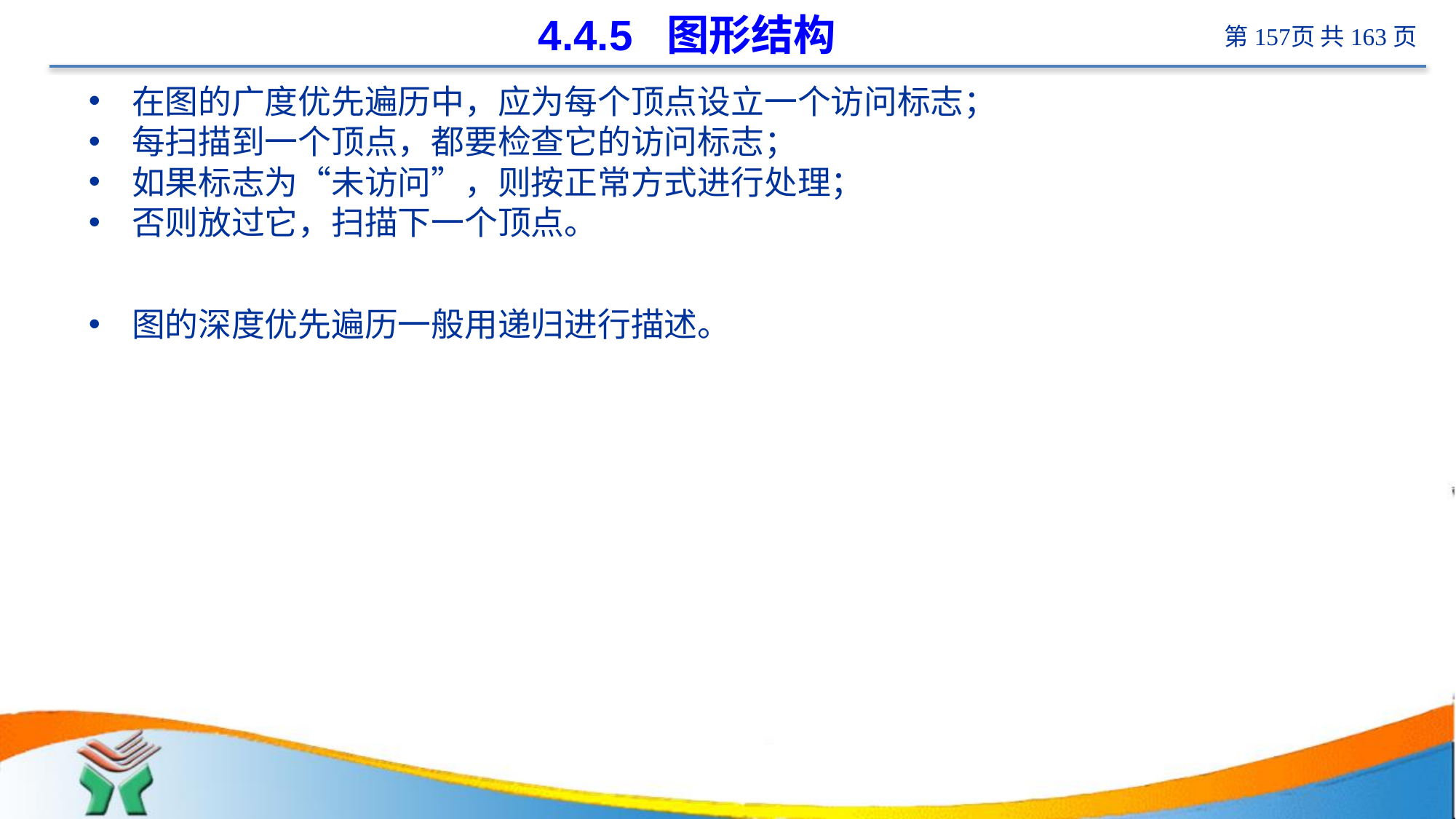

# 4.4.5  图形结构
在图的广度优先遍历中，应为每个顶点设立一个访问标志；
每扫描到一个顶点，都要检查它的访问标志；
如果标志为“未访问”，则按正常方式进行处理；
否则放过它，扫描下一个顶点。

图的深度优先遍历一般用递归进行描述。